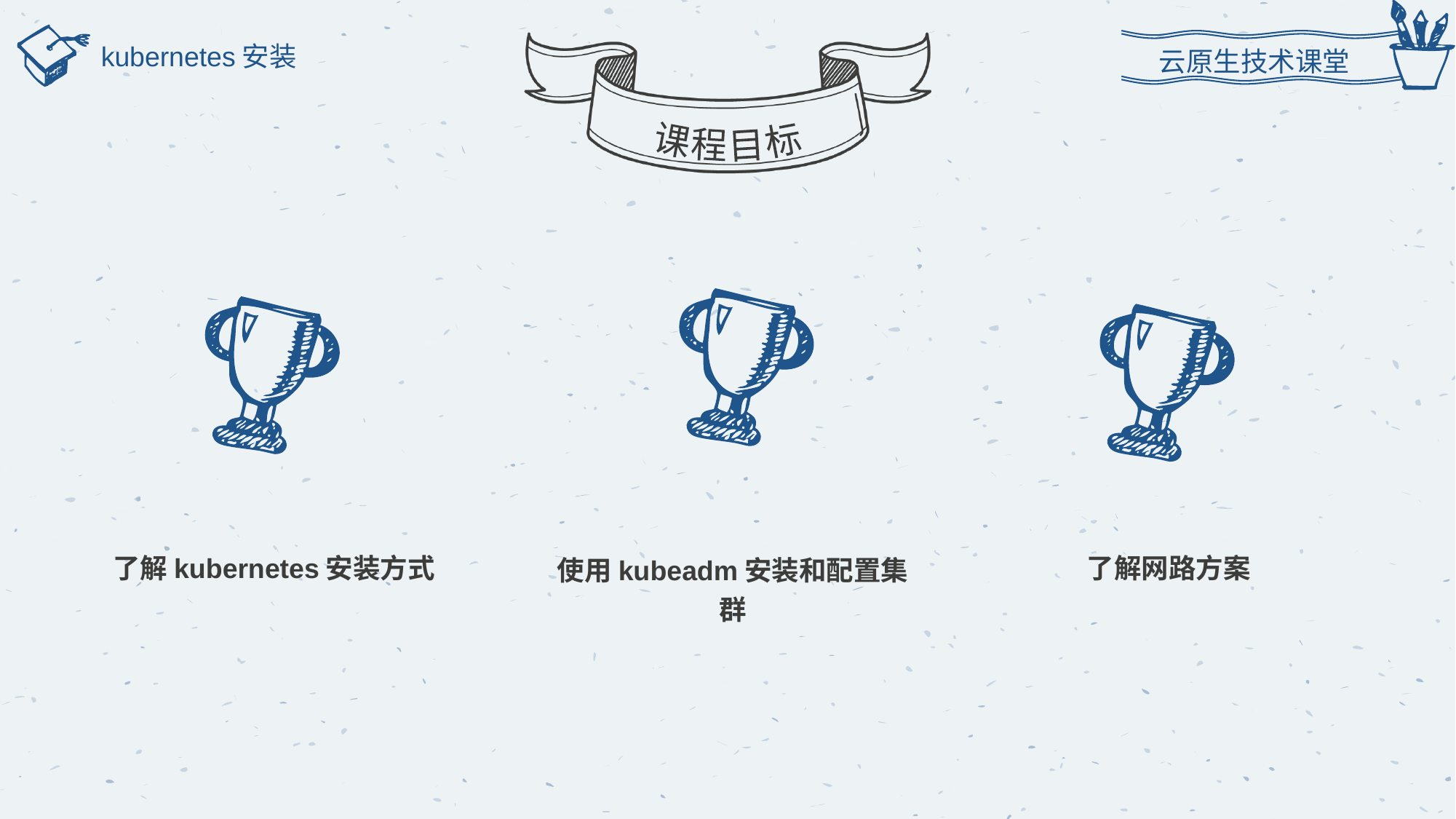

云原生技术课堂
课程目标

kubernetes安装

了解kubernetes安装方式
了解网路方案
使用kubeadm安装和配置集群